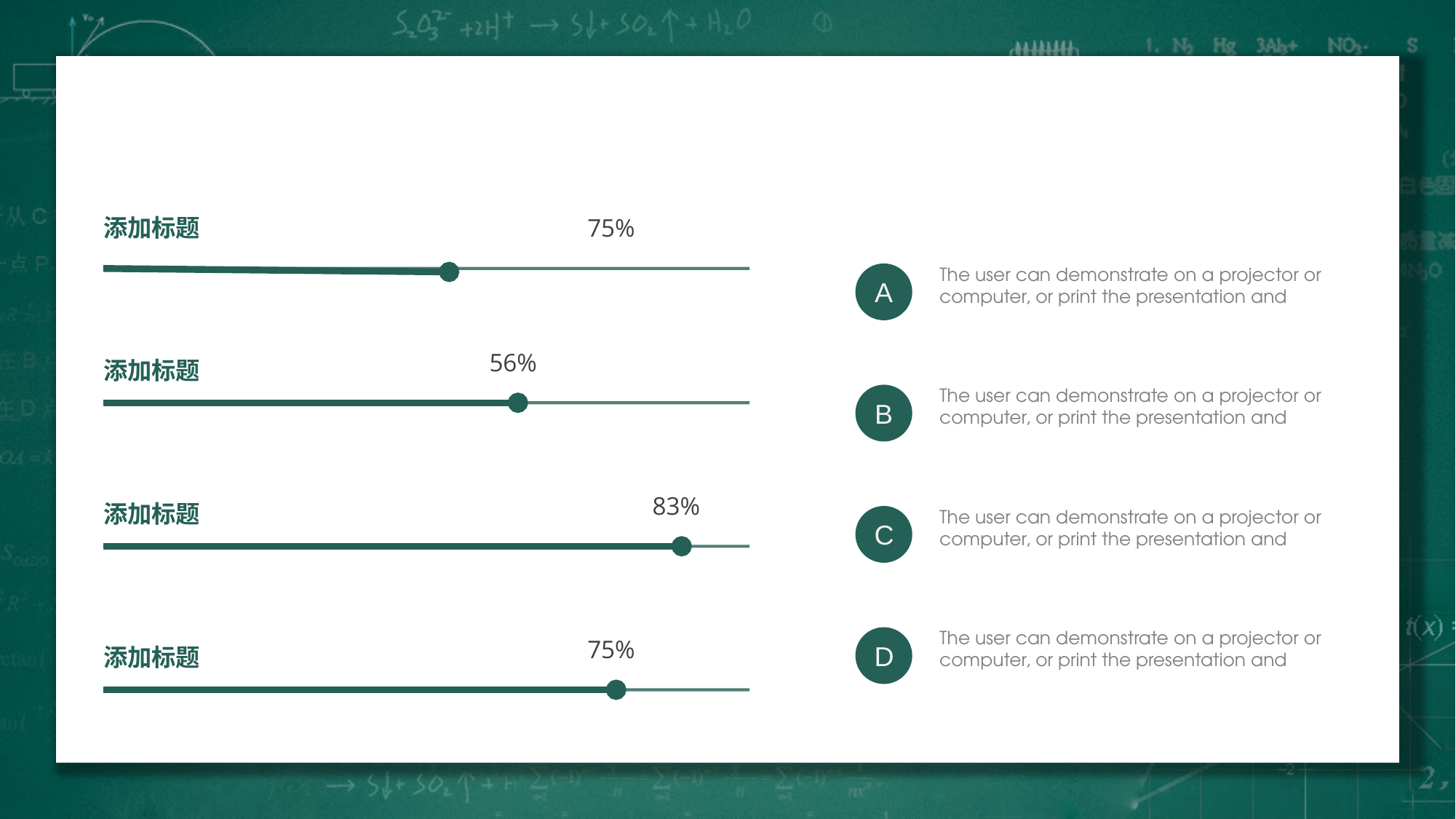

75%
添加标题
The user can demonstrate on a projector or computer, or print the presentation and
A
56%
添加标题
The user can demonstrate on a projector or computer, or print the presentation and
B
83%
添加标题
The user can demonstrate on a projector or computer, or print the presentation and
C
The user can demonstrate on a projector or computer, or print the presentation and
D
75%
添加标题